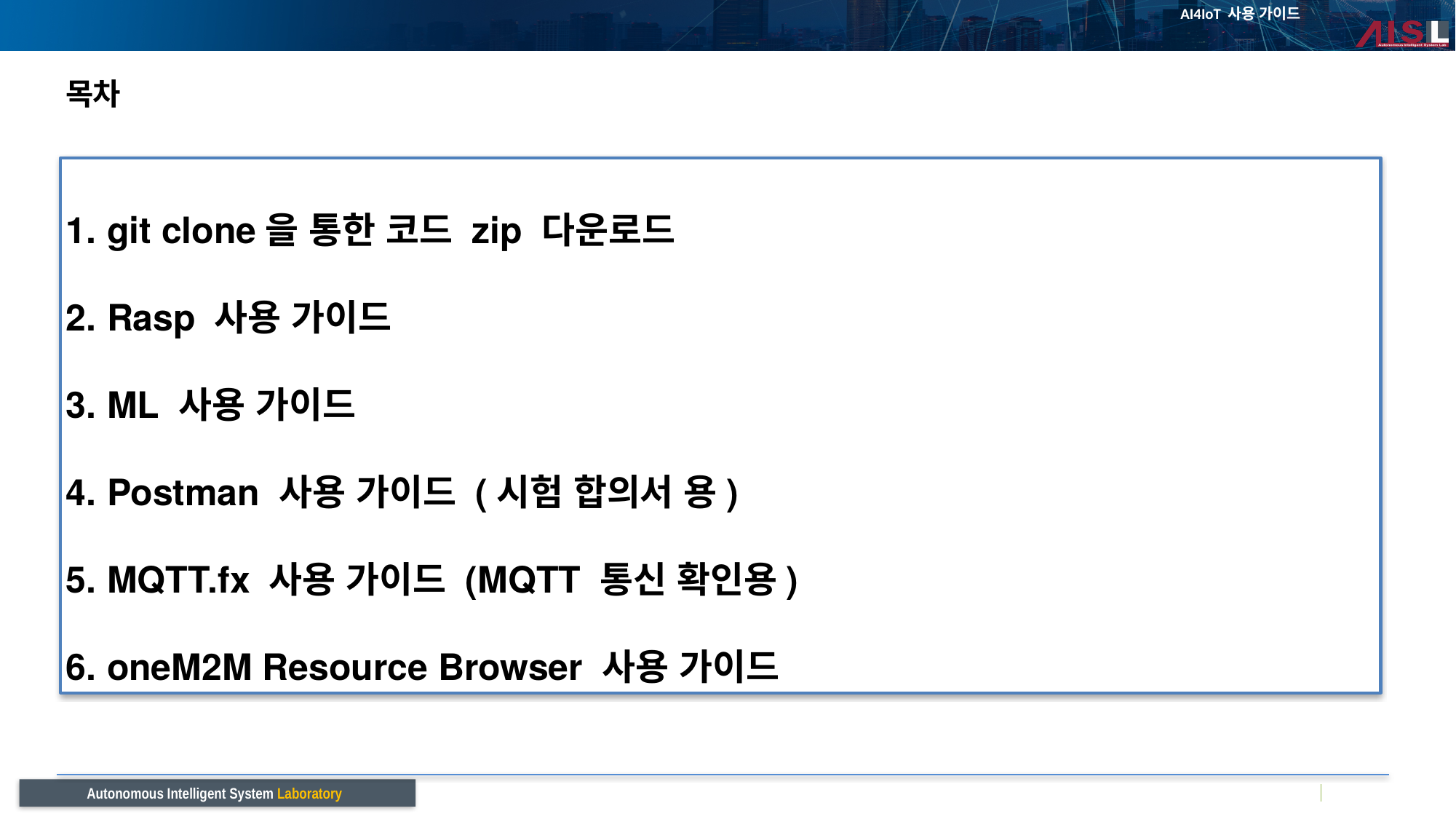

# 목차
git clone을 통한 코드 zip 다운로드
Rasp 사용 가이드
ML 사용 가이드
Postman 사용 가이드 (시험 합의서 용)
MQTT.fx 사용 가이드 (MQTT 통신 확인용)
oneM2M Resource Browser 사용 가이드